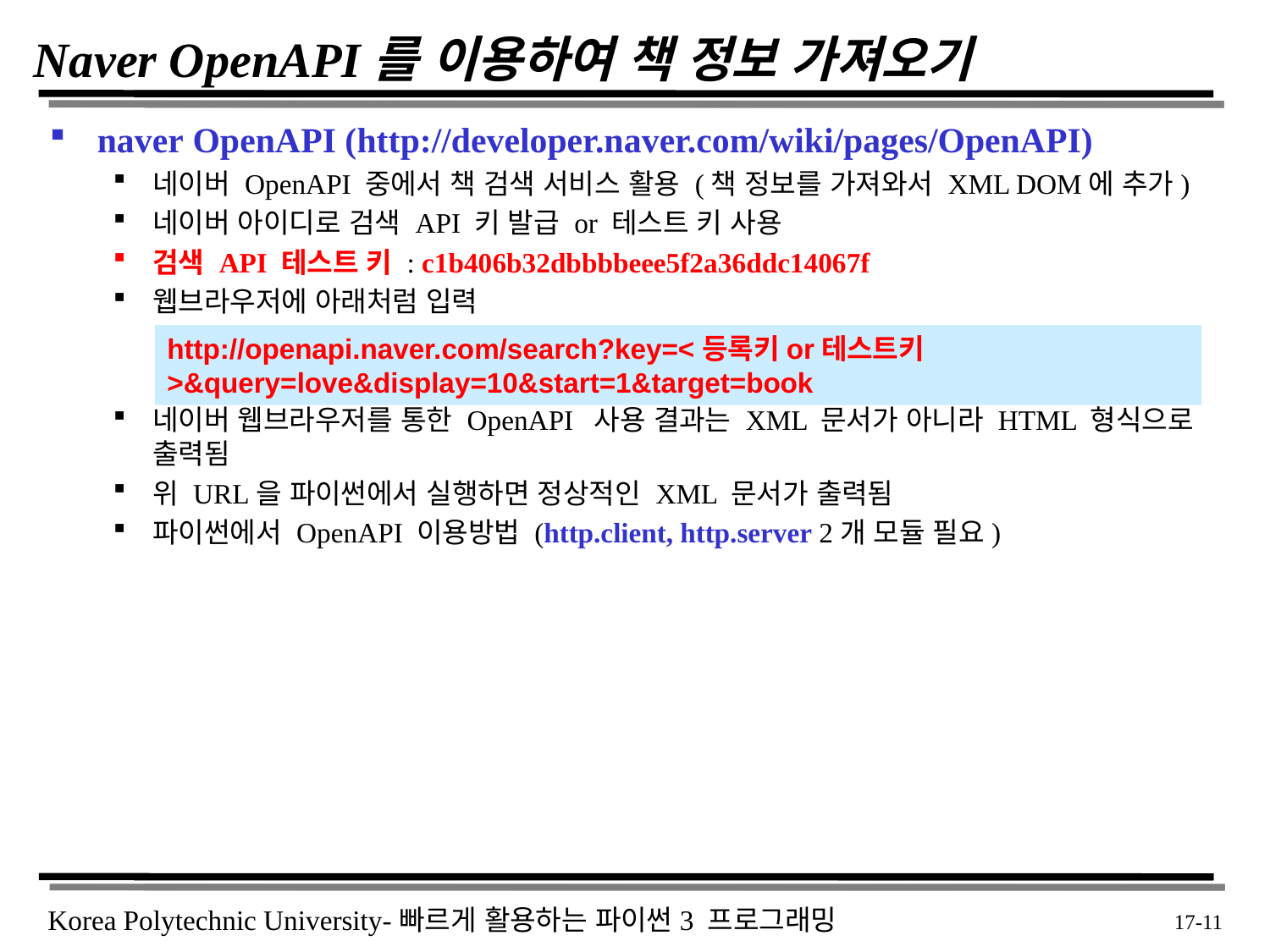

# Naver OpenAPI를 이용하여 책 정보 가져오기
naver OpenAPI (http://developer.naver.com/wiki/pages/OpenAPI)
네이버 OpenAPI 중에서 책 검색 서비스 활용 (책 정보를 가져와서 XML DOM에 추가)
네이버 아이디로 검색 API 키 발급 or 테스트 키 사용
검색 API 테스트 키 : c1b406b32dbbbbeee5f2a36ddc14067f
웹브라우저에 아래처럼 입력

네이버 웹브라우저를 통한 OpenAPI  사용 결과는 XML 문서가 아니라 HTML 형식으로 출력됨
위 URL을 파이썬에서 실행하면 정상적인 XML 문서가 출력됨
파이썬에서 OpenAPI 이용방법 (http.client, http.server 2개 모듈 필요)

http://openapi.naver.com/search?key=<등록키or테스트키>&query=love&display=10&start=1&target=book
 17-11